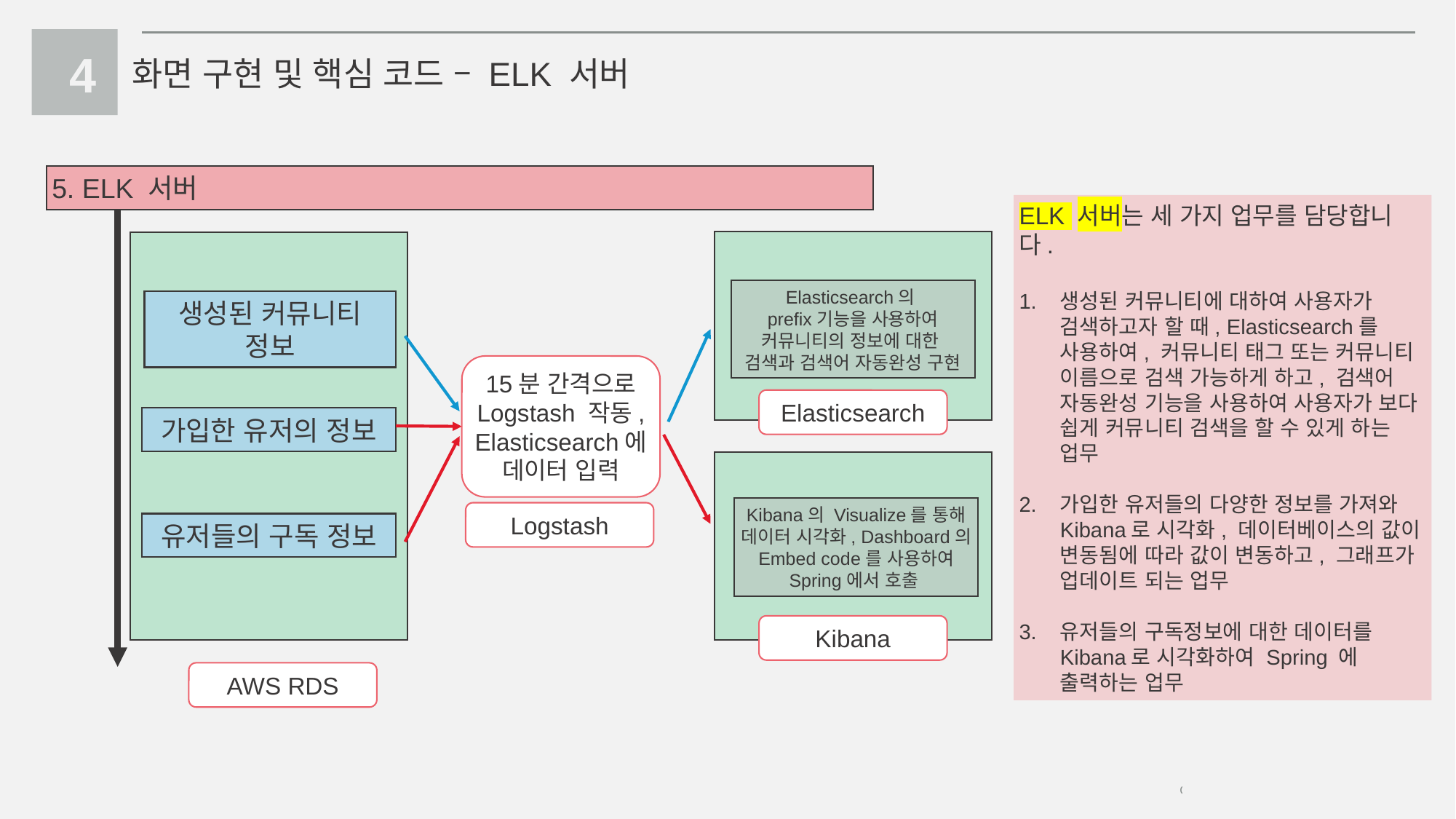

4
화면 구현 및 핵심 코드 – ELK 서버
5. ELK 서버
ELK 서버는 세 가지 업무를 담당합니다.

생성된 커뮤니티에 대하여 사용자가 검색하고자 할 때, Elasticsearch를 사용하여, 커뮤니티 태그 또는 커뮤니티 이름으로 검색 가능하게 하고, 검색어 자동완성 기능을 사용하여 사용자가 보다 쉽게 커뮤니티 검색을 할 수 있게 하는 업무

가입한 유저들의 다양한 정보를 가져와 Kibana로 시각화, 데이터베이스의 값이 변동됨에 따라 값이 변동하고, 그래프가 업데이트 되는 업무

유저들의 구독정보에 대한 데이터를 Kibana로 시각화하여 Spring 에 출력하는 업무

Elasticsearch의
prefix기능을 사용하여 커뮤니티의 정보에 대한
검색과 검색어 자동완성 구현
생성된 커뮤니티 정보
15분 간격으로
Logstash 작동,
Elasticsearch에 데이터 입력
Elasticsearch
가입한 유저의 정보

Kibana의 Visualize를 통해 데이터 시각화, Dashboard의 Embed code를 사용하여 Spring에서 호출
Logstash
유저들의 구독 정보
Kibana
AWS RDS